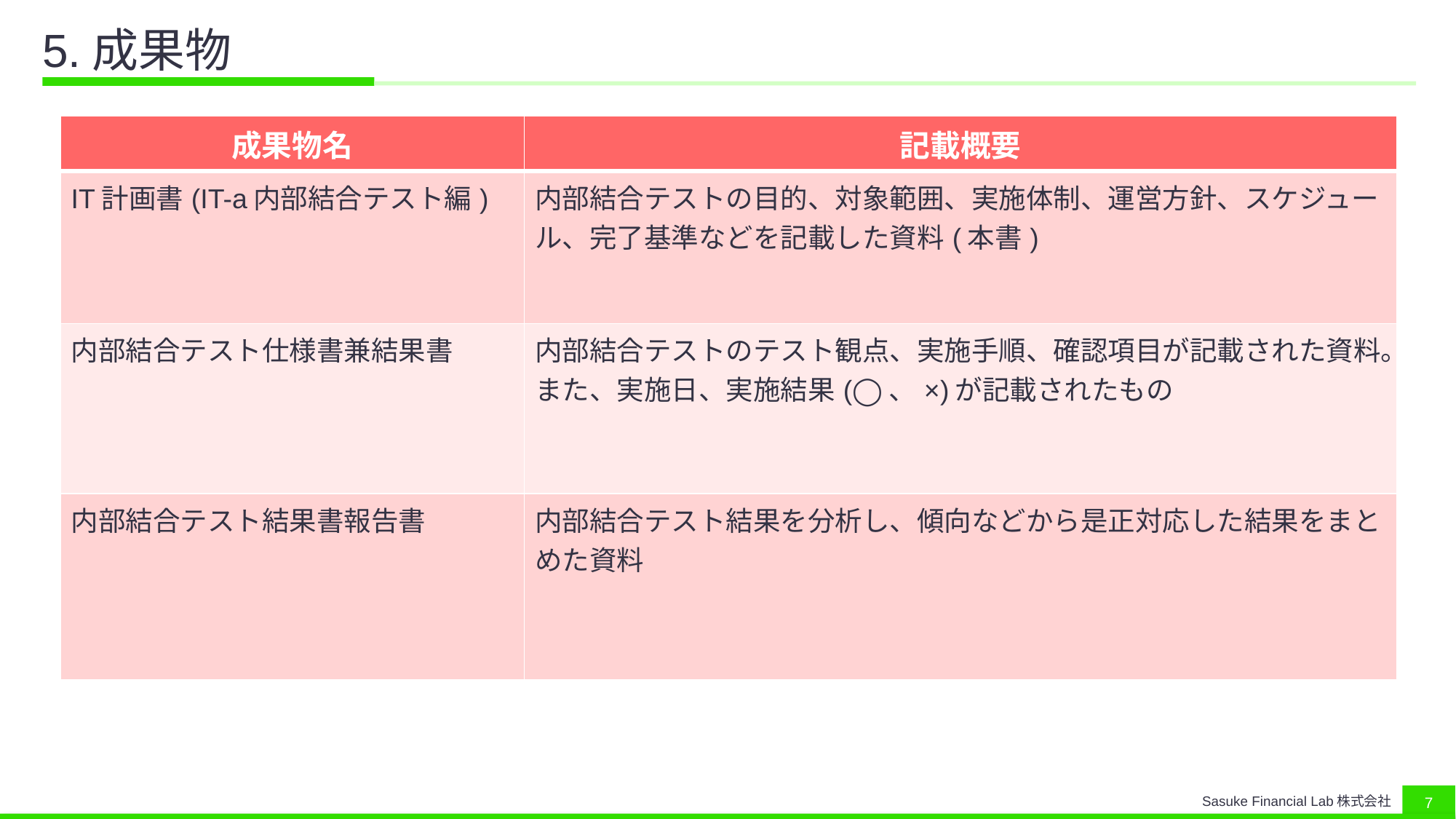

# 5.成果物
| 成果物名 | 記載概要 |
| --- | --- |
| IT計画書(IT-a内部結合テスト編) | 内部結合テストの目的、対象範囲、実施体制、運営方針、スケジュール、完了基準などを記載した資料(本書) |
| 内部結合テスト仕様書兼結果書 | 内部結合テストのテスト観点、実施手順、確認項目が記載された資料。また、実施日、実施結果(◯、×)が記載されたもの |
| 内部結合テスト結果書報告書 | 内部結合テスト結果を分析し、傾向などから是正対応した結果をまとめた資料 |
7
Sasuke Financial Lab株式会社